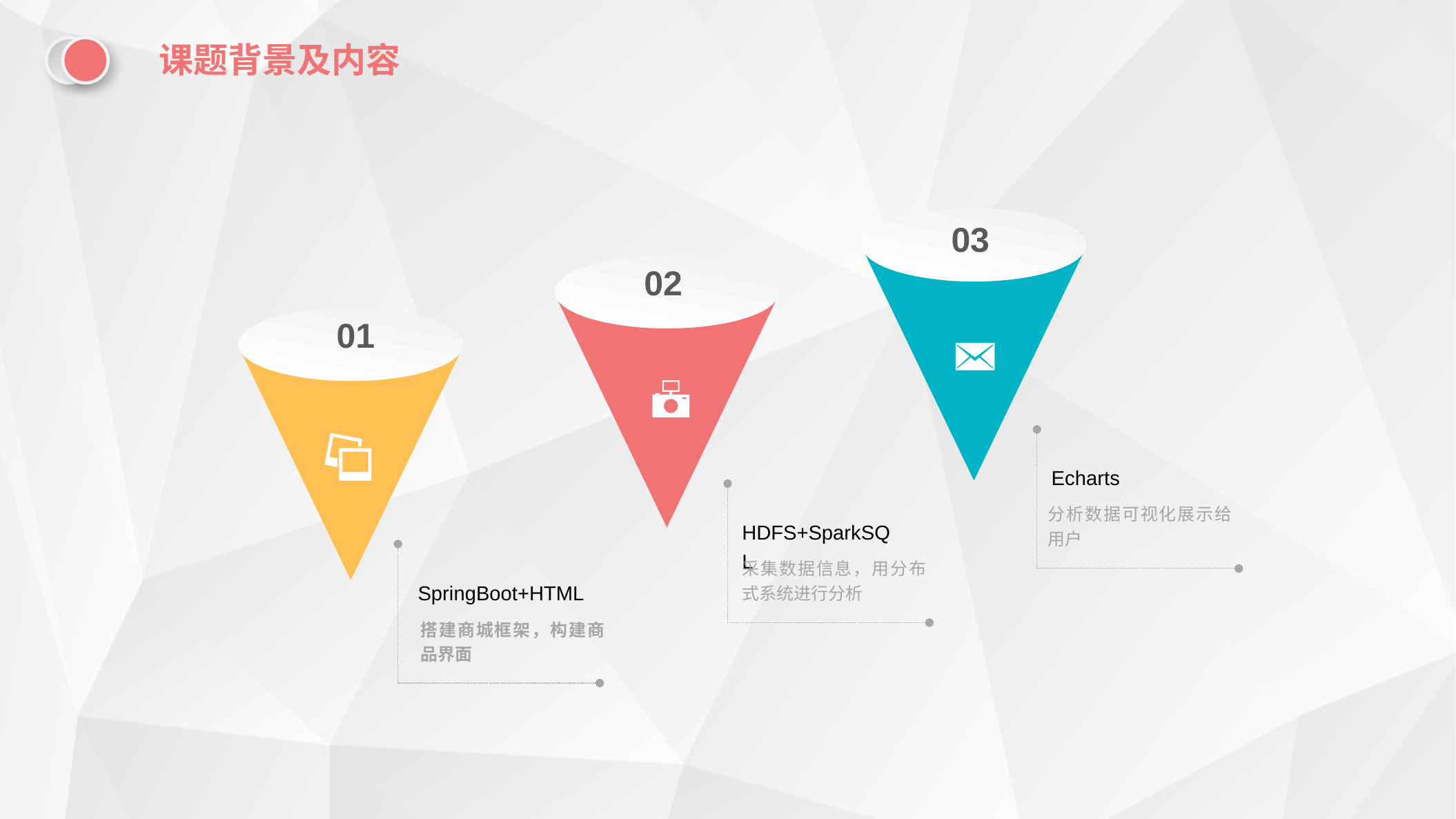

课题背景及内容
03

02

01

Echarts
分析数据可视化展示给用户
HDFS+SparkSQL
采集数据信息，用分布式系统进行分析
SpringBoot+HTML
搭建商城框架，构建商品界面